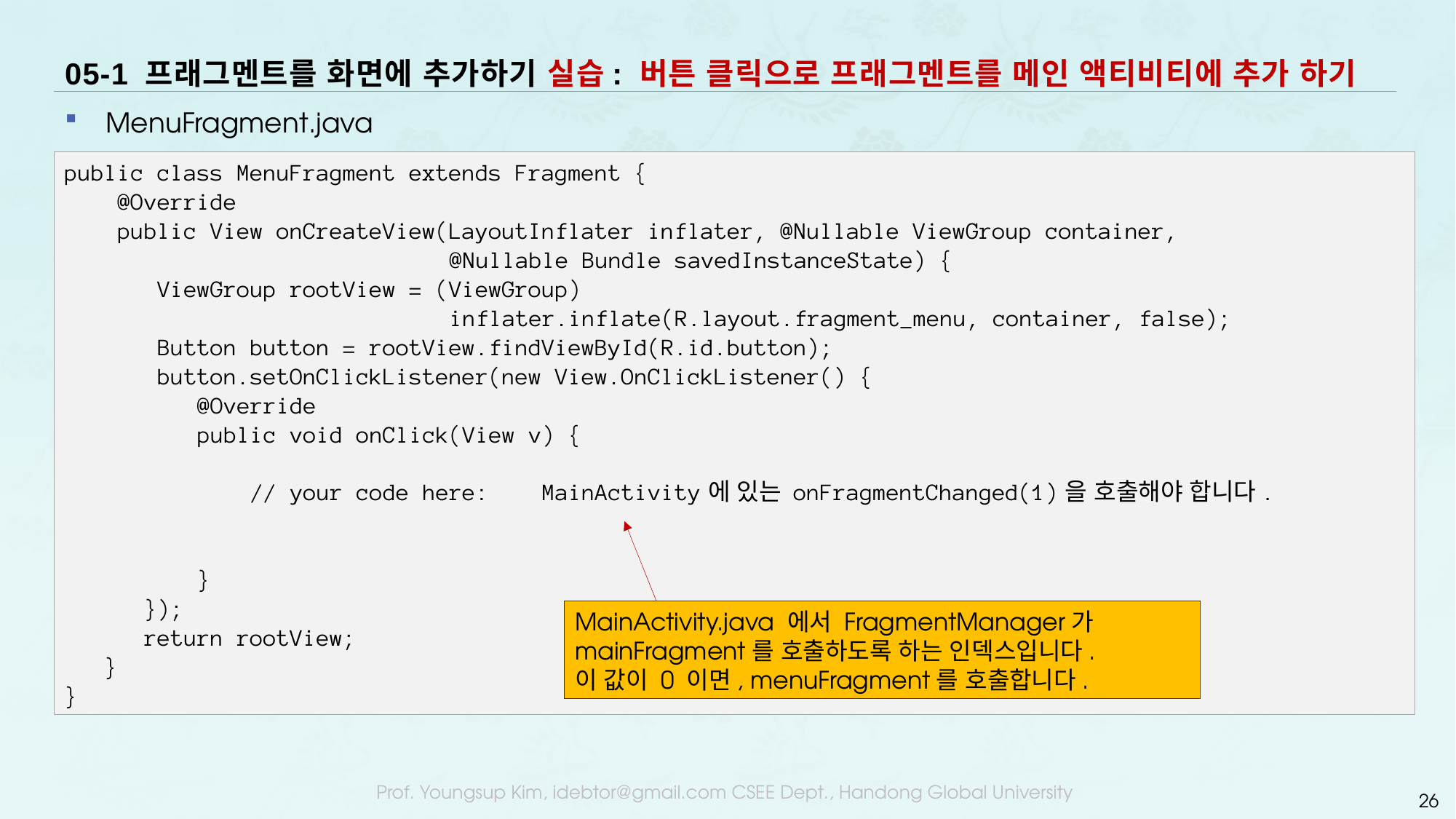

# 05-1 프래그멘트를 화면에 추가하기 실습: 버튼 클릭으로 프래그멘트를 메인 액티비티에 추가 하기
MenuFragment.java
public class MenuFragment extends Fragment {
    @Override
    public View onCreateView(LayoutInflater inflater, @Nullable ViewGroup container,
                             @Nullable Bundle savedInstanceState) {
       ViewGroup rootView = (ViewGroup)
                             inflater.inflate(R.layout.fragment_menu, container, false);
       Button button = rootView.findViewById(R.id.button);
       button.setOnClickListener(new View.OnClickListener() {
          @Override
          public void onClick(View v) {

              // your code here:    MainActivity에 있는 onFragmentChanged(1)을 호출해야 합니다.

          }
      });
      return rootView;
   }
}
MainActivity.java 에서 FragmentManager가
mainFragment를 호출하도록 하는 인덱스입니다.
이 값이 0 이면, menuFragment를 호출합니다.
26